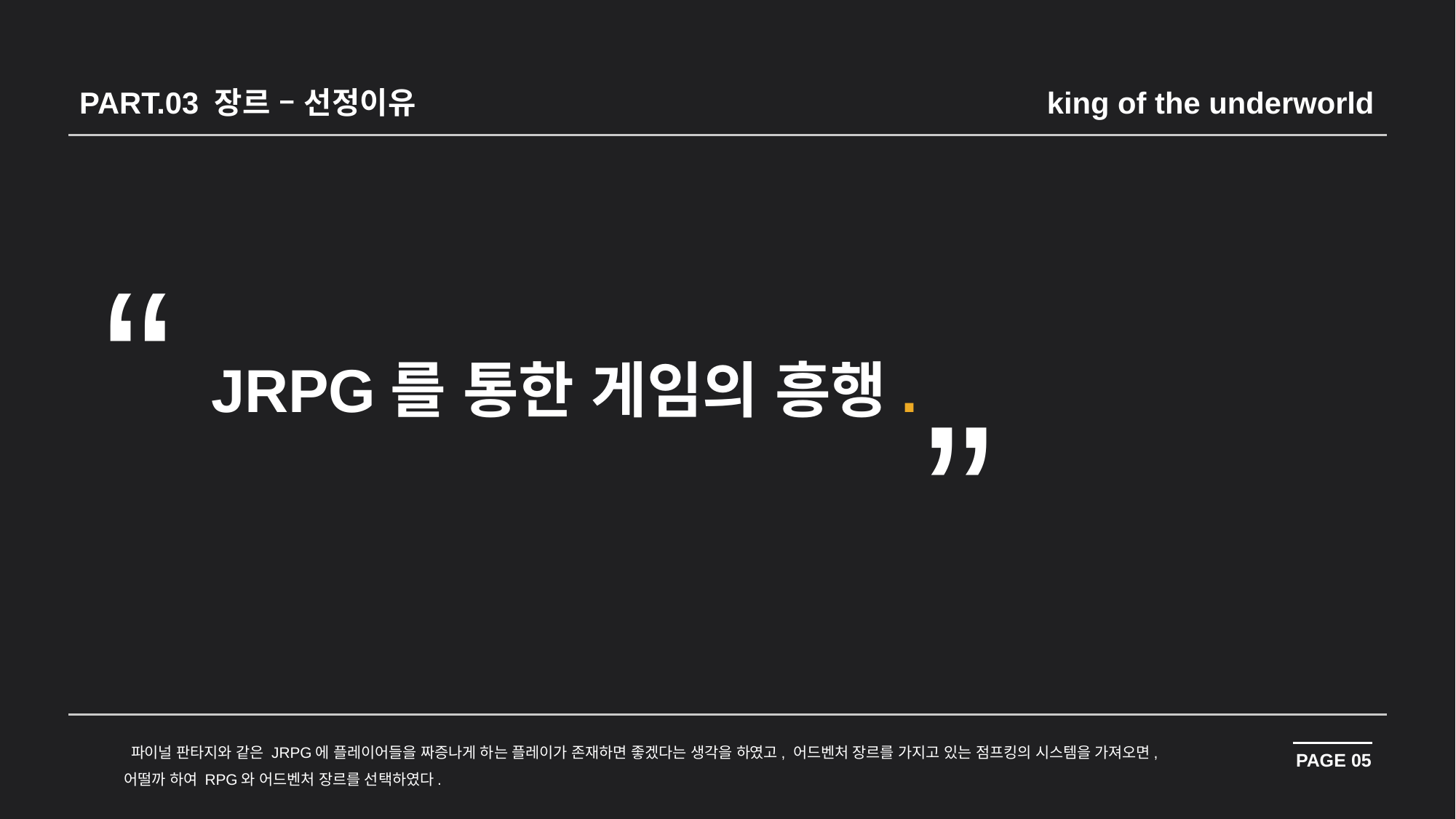

PART.03 장르 – 선정이유
king of the underworld
“
JRPG를 통한 게임의 흥행.
”
 파이널 판타지와 같은 JRPG에 플레이어들을 짜증나게 하는 플레이가 존재하면 좋겠다는 생각을 하였고, 어드벤처 장르를 가지고 있는 점프킹의 시스템을 가져오면,
어떨까 하여 RPG와 어드벤처 장르를 선택하였다.
PAGE 05